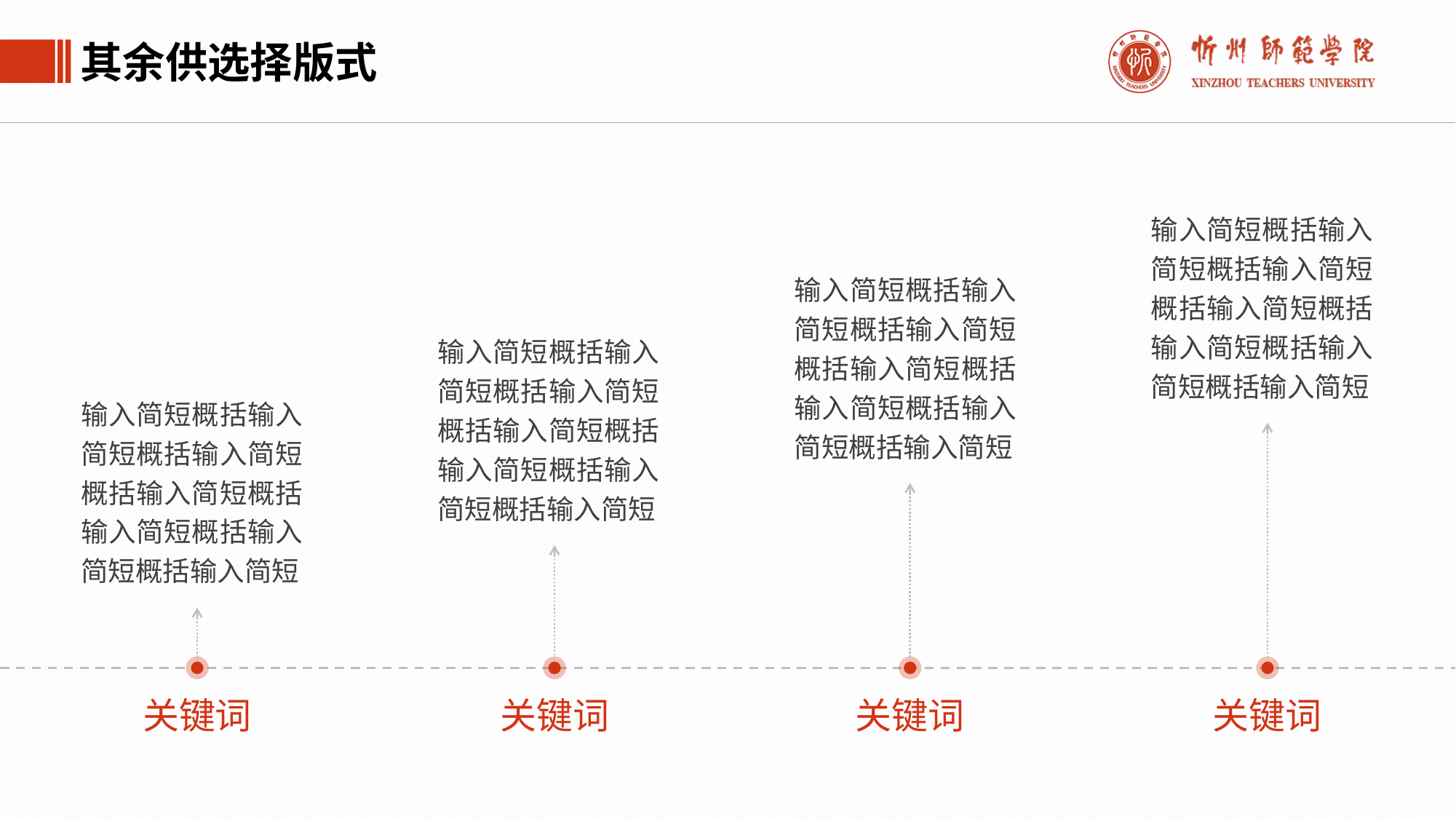

其余供选择版式
输入简短概括输入简短概括输入简短概括输入简短概括输入简短概括输入简短概括输入简短
输入简短概括输入简短概括输入简短概括输入简短概括输入简短概括输入简短概括输入简短
输入简短概括输入简短概括输入简短概括输入简短概括输入简短概括输入简短概括输入简短
输入简短概括输入简短概括输入简短概括输入简短概括输入简短概括输入简短概括输入简短

关键词
关键词
关键词
关键词